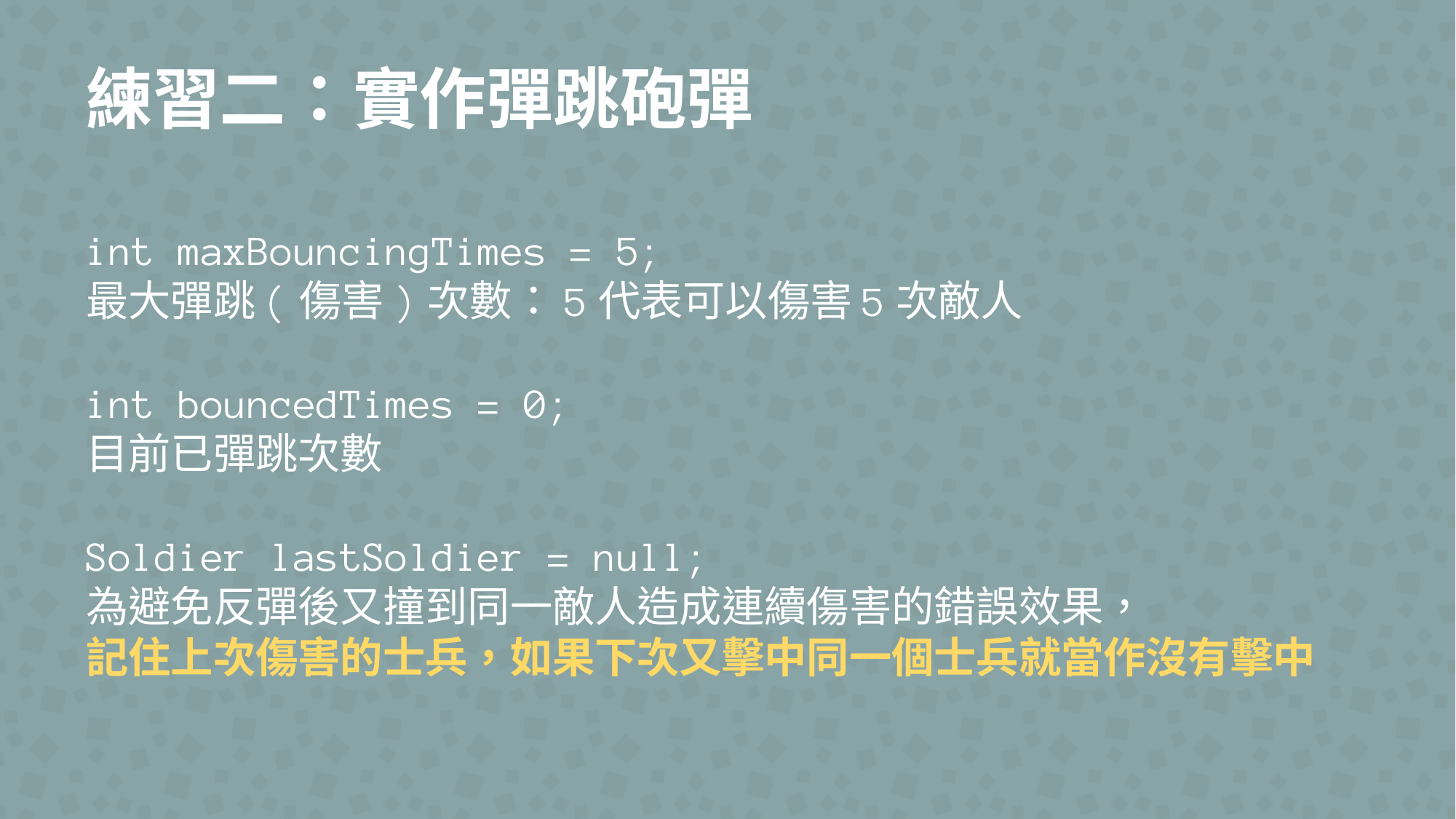

練習二：實作彈跳砲彈
int maxBouncingTimes = 5;
最大彈跳(傷害)次數：5代表可以傷害5次敵人

int bouncedTimes = 0;
目前已彈跳次數

Soldier lastSoldier = null;
為避免反彈後又撞到同一敵人造成連續傷害的錯誤效果，
記住上次傷害的士兵，如果下次又擊中同一個士兵就當作沒有擊中